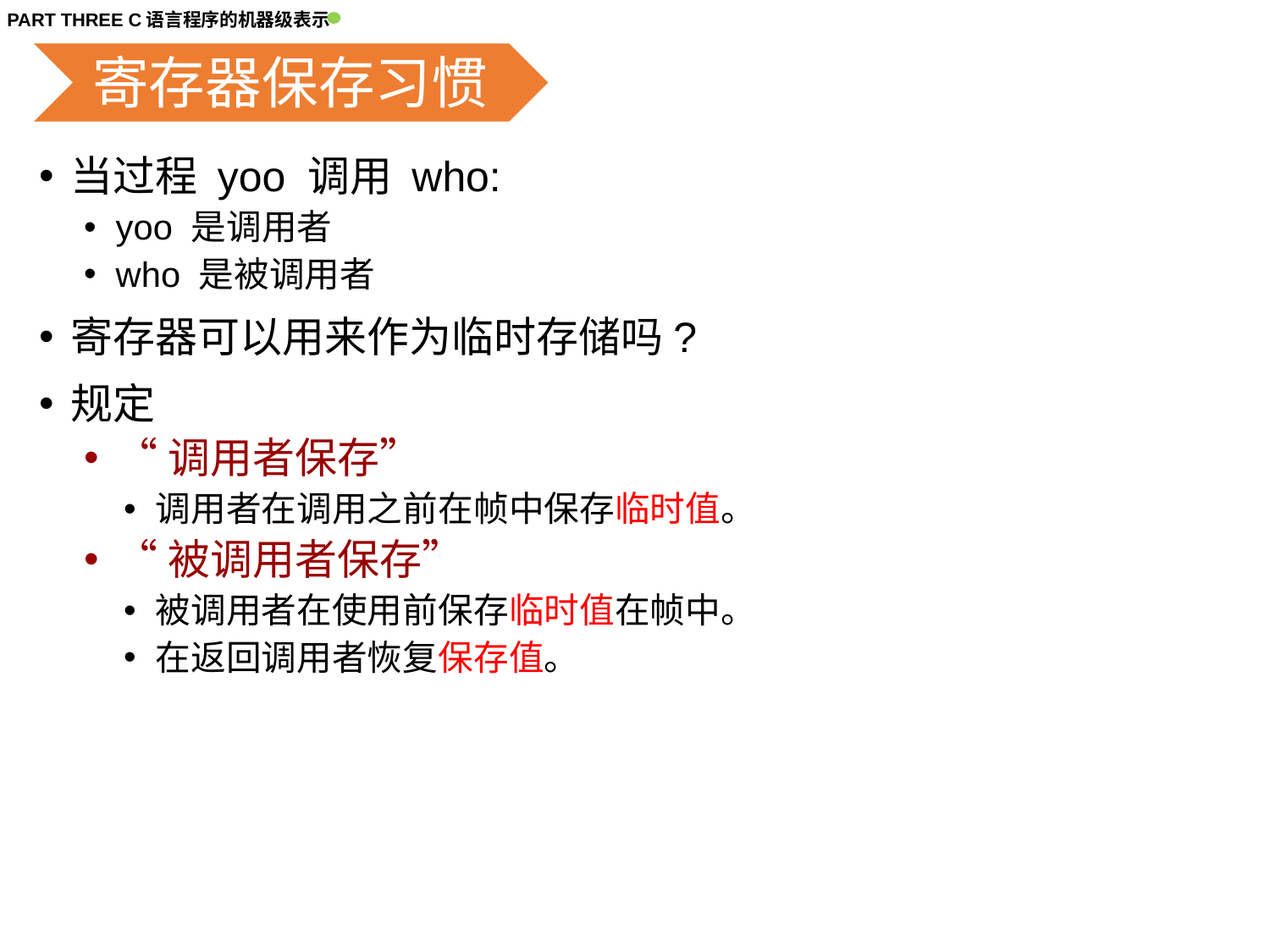

PART THREE C语言程序的机器级表示
Carnegie Mellon

寄存器保存习惯
当过程 yoo 调用 who:
yoo 是调用者
who 是被调用者
寄存器可以用来作为临时存储吗?
规定
“调用者保存”
调用者在调用之前在帧中保存临时值。
“被调用者保存”
被调用者在使用前保存临时值在帧中。
在返回调用者恢复保存值。